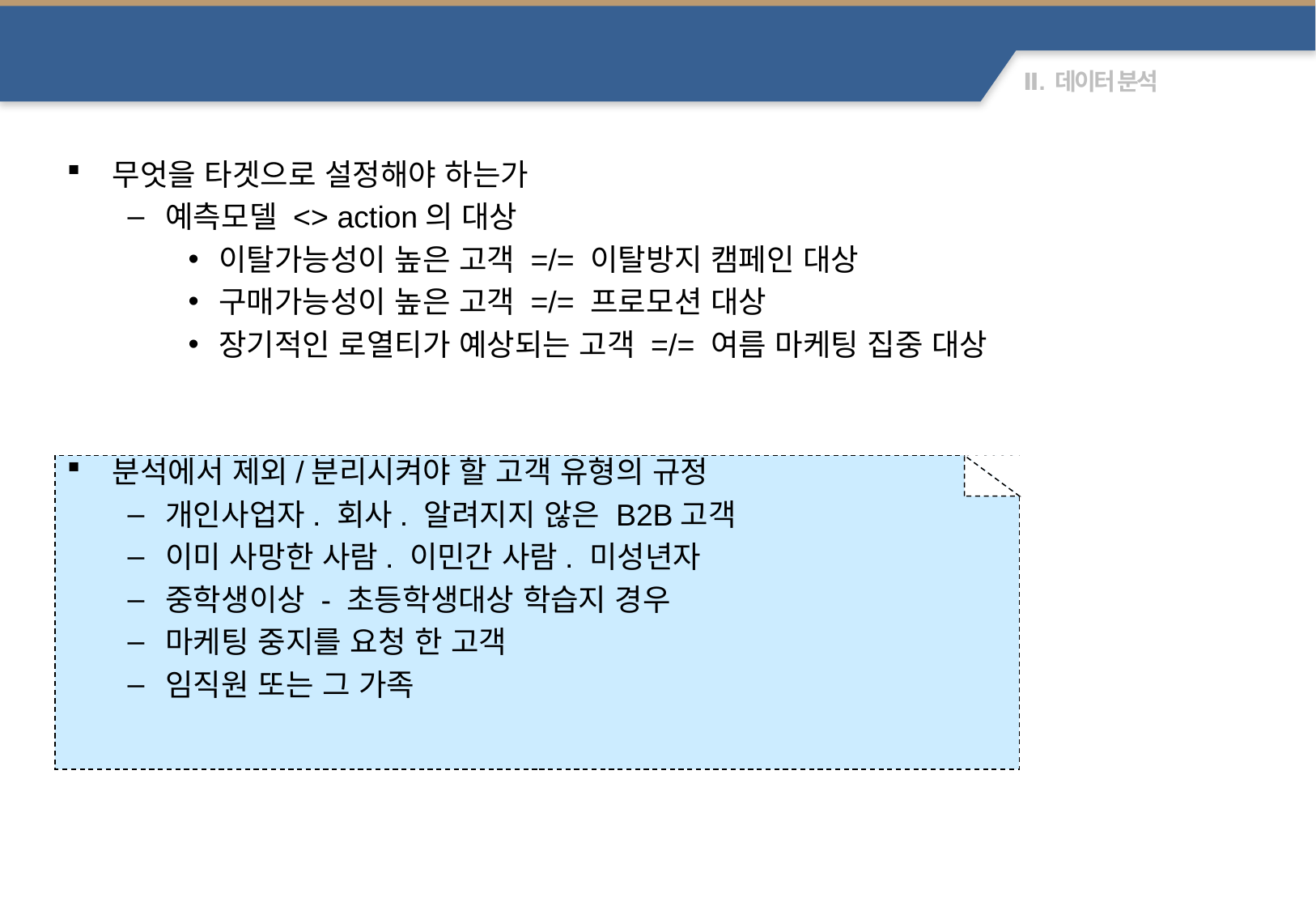

Target 변수 정의
무엇을 타겟으로 설정해야 하는가
예측모델 <> action의 대상
이탈가능성이 높은 고객 =/= 이탈방지 캠페인 대상
구매가능성이 높은 고객 =/= 프로모션 대상
장기적인 로열티가 예상되는 고객 =/= 여름 마케팅 집중 대상

분석에서 제외/분리시켜야 할 고객 유형의 규정
개인사업자. 회사. 알려지지 않은 B2B고객
이미 사망한 사람. 이민간 사람. 미성년자
중학생이상 - 초등학생대상 학습지 경우
마케팅 중지를 요청 한 고객
임직원 또는 그 가족